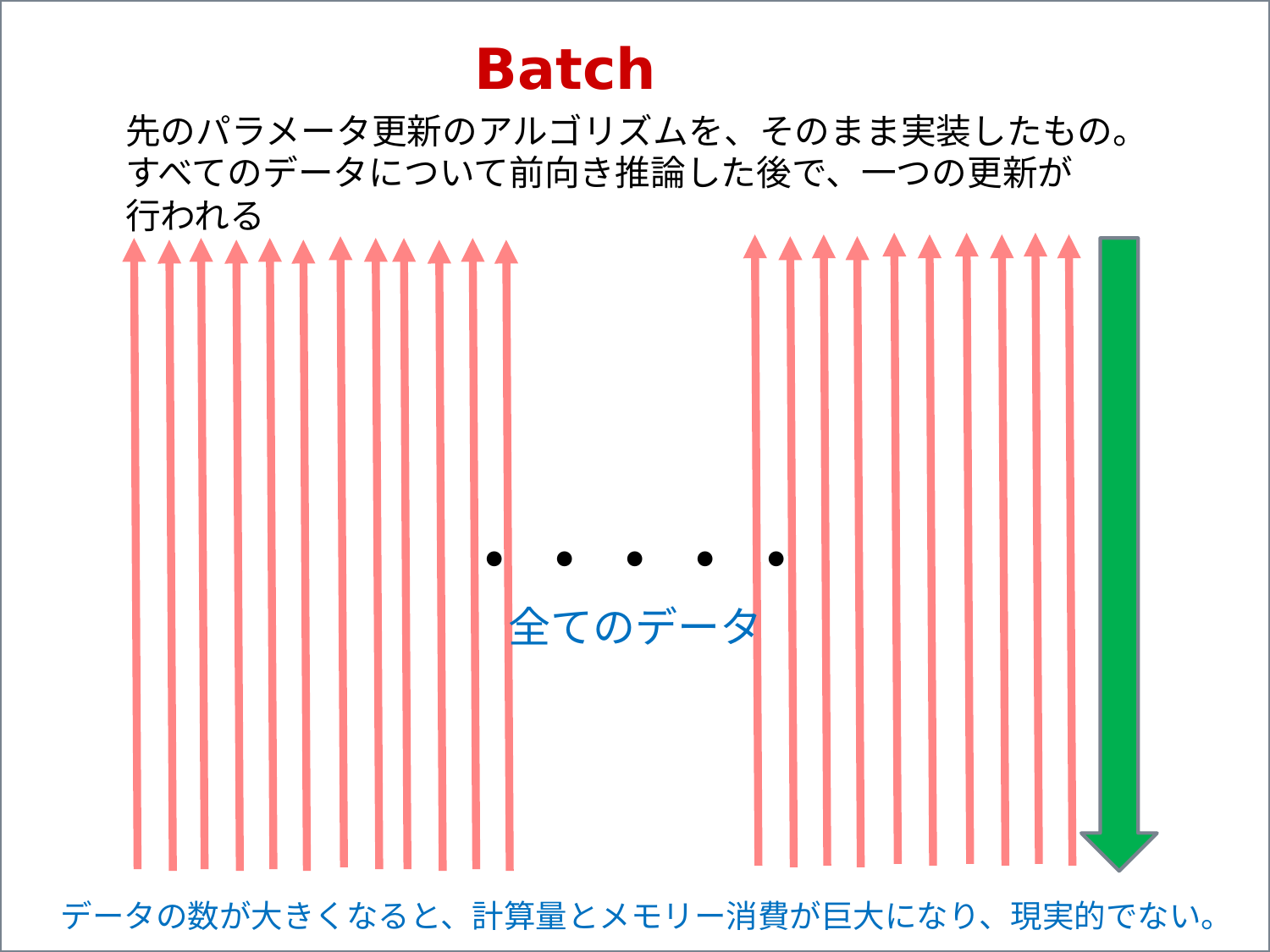

Batch
先のパラメータ更新のアルゴリズムを、そのまま実装したもの。
すべてのデータについて前向き推論した後で、一つの更新が
行われる

・・・・・
全てのデータ
データの数が大きくなると、計算量とメモリー消費が巨大になり、現実的でない。